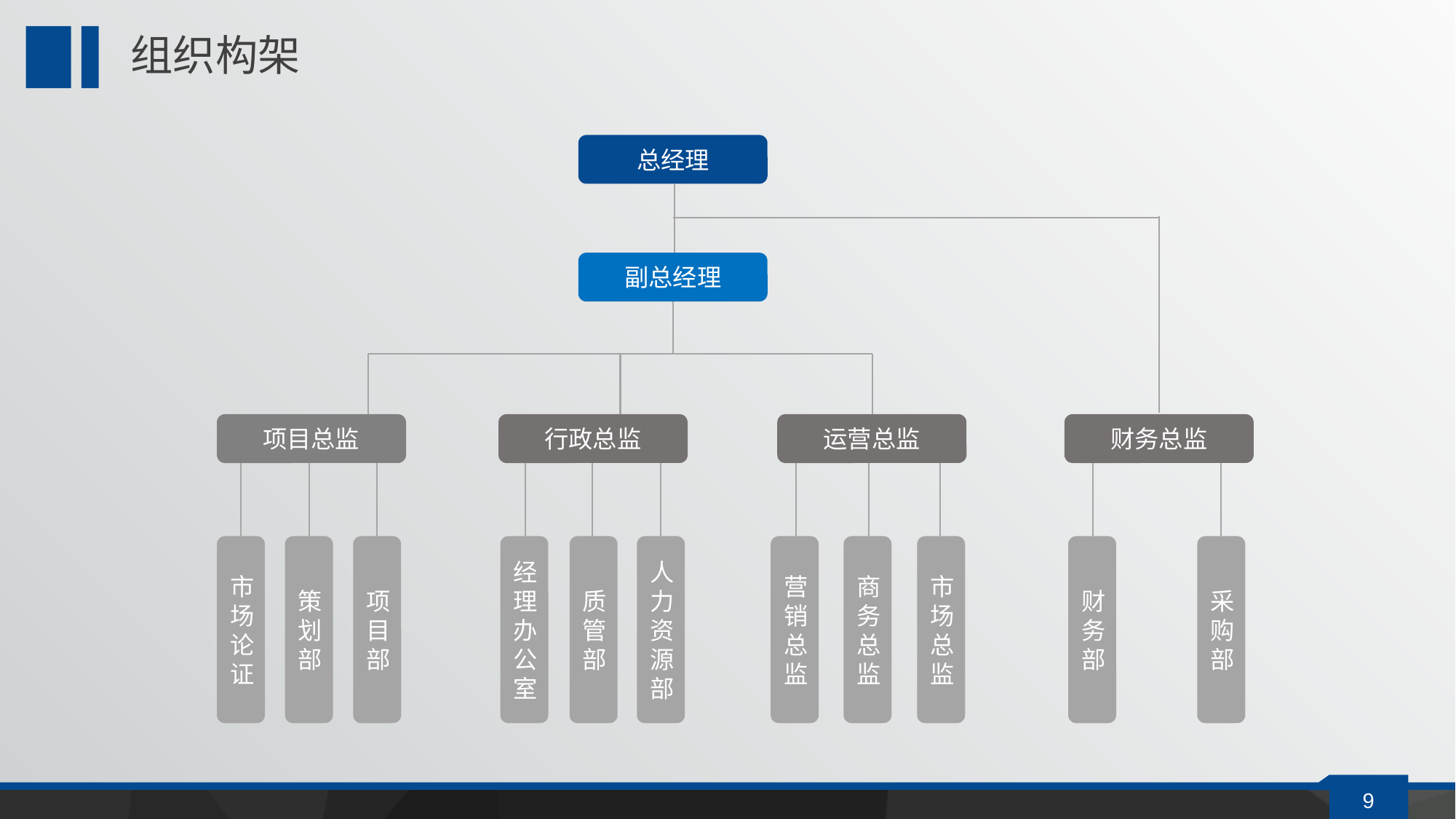

延迟符
# 组织构架
总经理
副总经理
项目总监
行政总监
运营总监
财务总监
市场论证
策划部
项目部
经理办公室
质管部
人力资源部
营销总监
商务总监
市场总监
财务部
采购部